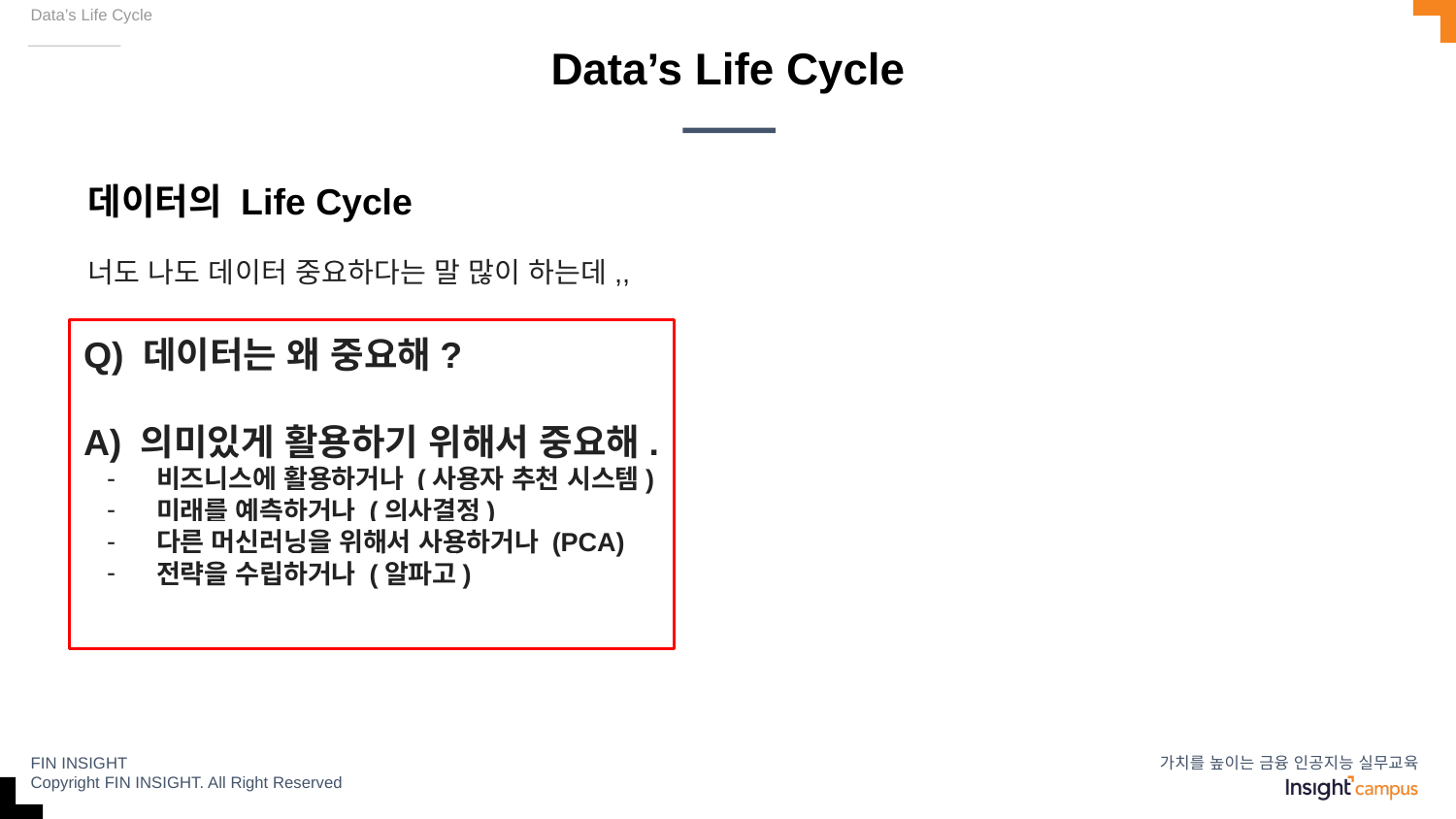

Data’s Life Cycle
# Data’s Life Cycle
데이터의 Life Cycle
너도 나도 데이터 중요하다는 말 많이 하는데,,

Q) 데이터는 왜 중요해?

A) 의미있게 활용하기 위해서 중요해.
비즈니스에 활용하거나 (사용자 추천 시스템)
미래를 예측하거나 (의사결정)
다른 머신러닝을 위해서 사용하거나 (PCA)
전략을 수립하거나 (알파고)